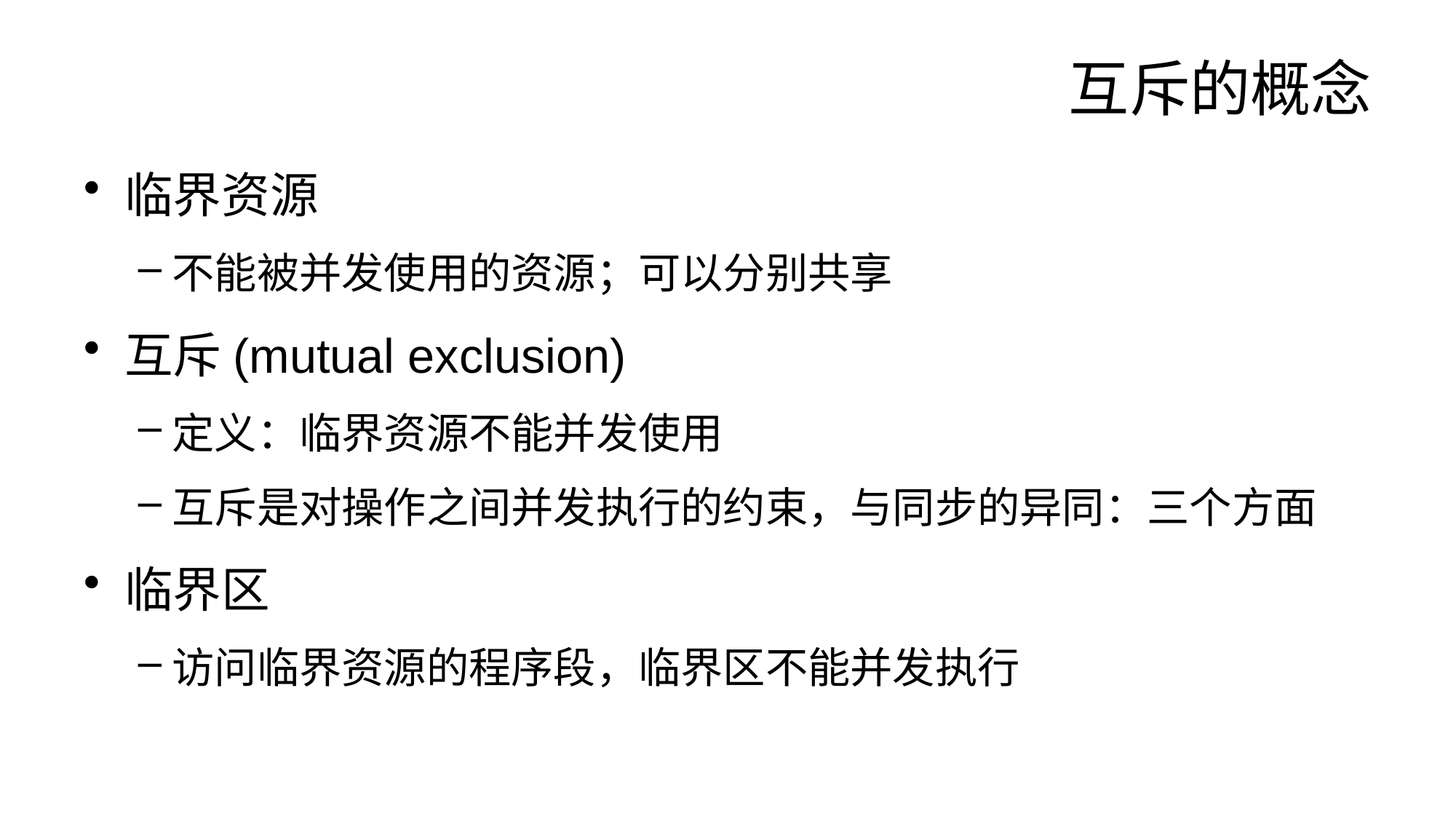

# 互斥的概念
临界资源
不能被并发使用的资源；可以分别共享
互斥(mutual exclusion)
定义：临界资源不能并发使用
互斥是对操作之间并发执行的约束，与同步的异同：三个方面
临界区
访问临界资源的程序段，临界区不能并发执行